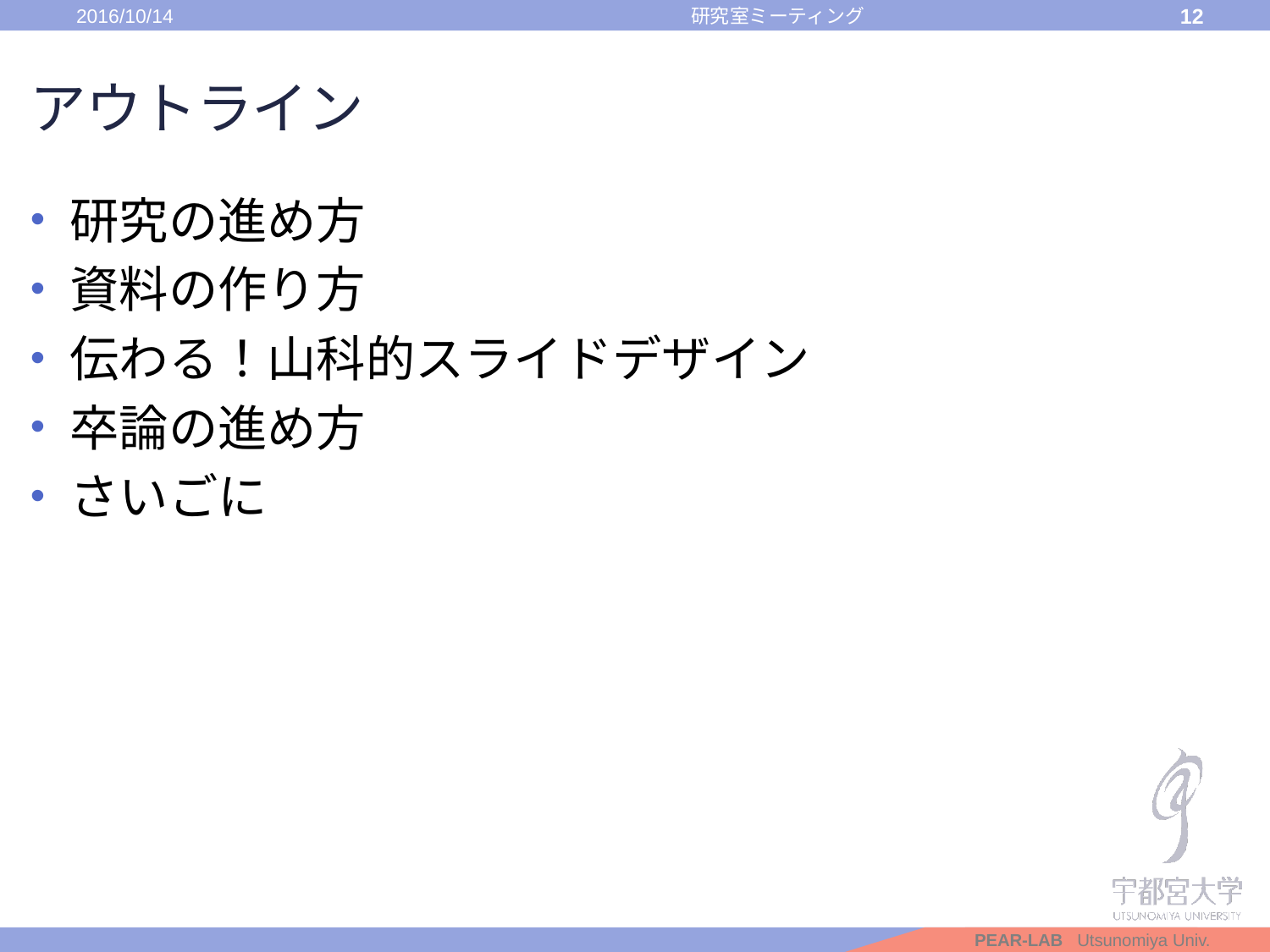

2016/10/14
12
研究室ミーティング
# アウトライン
研究の進め方
資料の作り方
伝わる！山科的スライドデザイン
卒論の進め方
さいごに